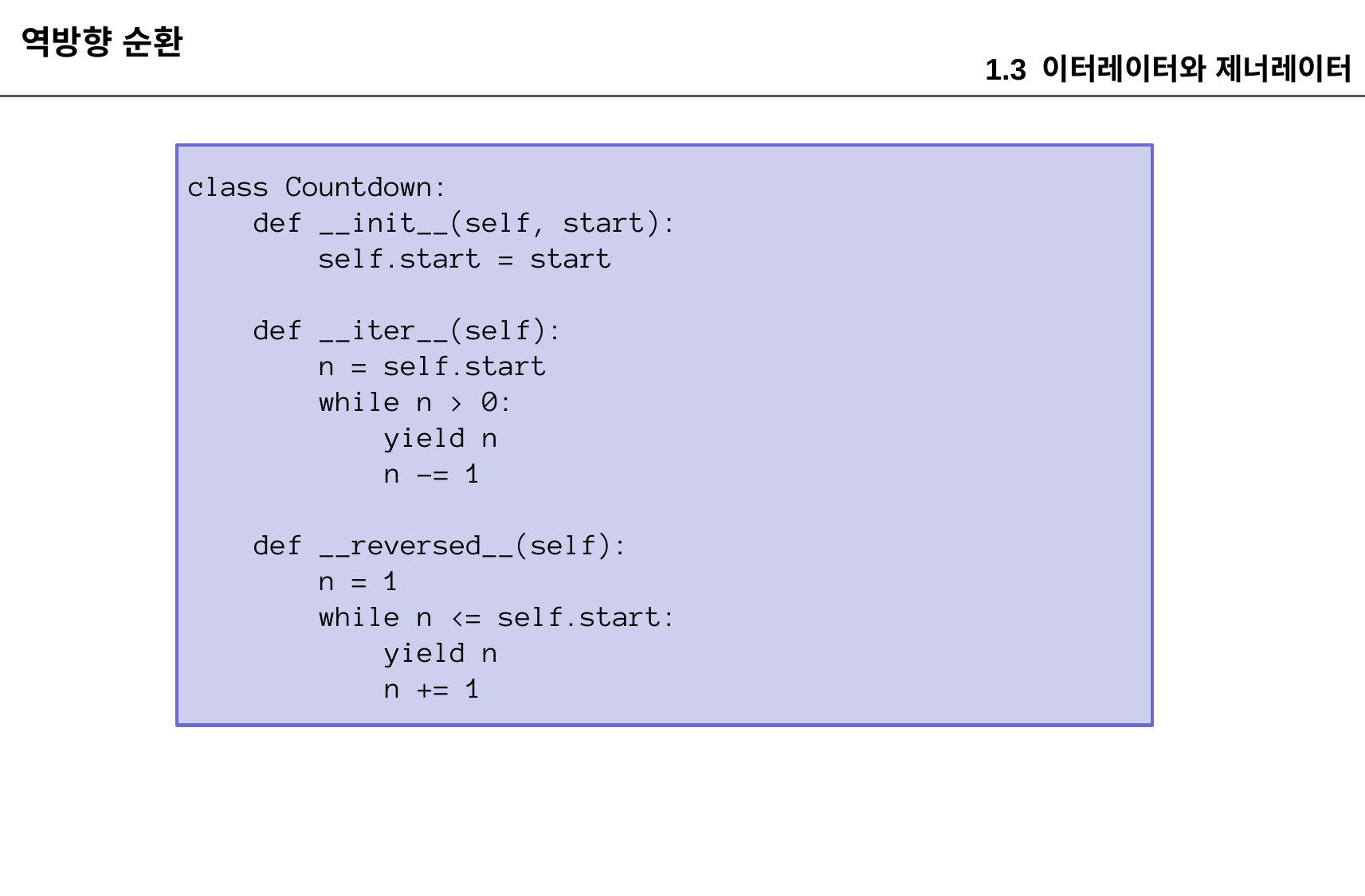

역방향 순환
1.3 이터레이터와 제너레이터
class Countdown:
    def __init__(self, start):
        self.start = start

    def __iter__(self):
        n = self.start
        while n > 0:
            yield n
            n -= 1

    def __reversed__(self):
        n = 1
        while n <= self.start:
            yield n
            n += 1